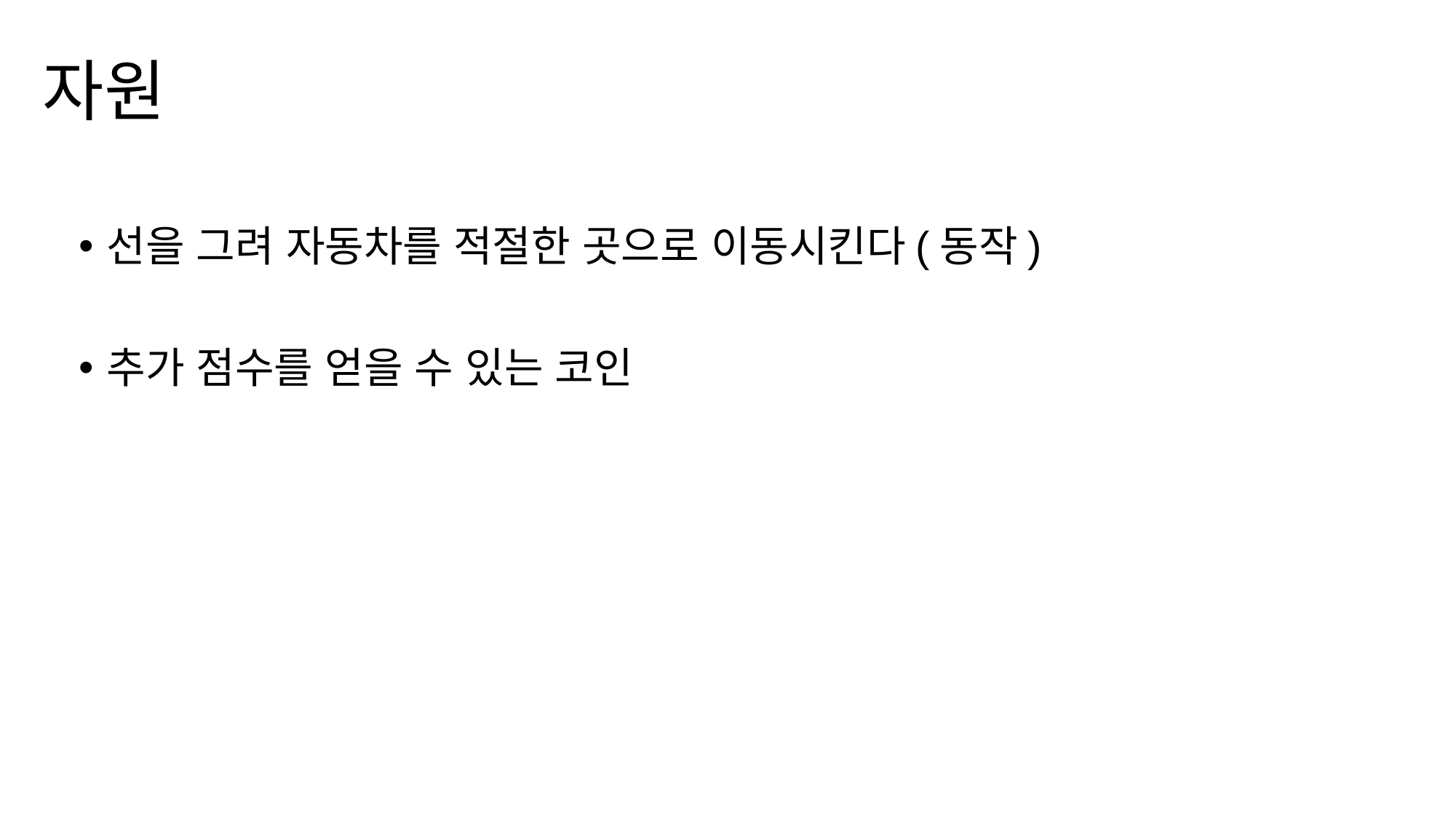

자원
선을 그려 자동차를 적절한 곳으로 이동시킨다(동작)

추가 점수를 얻을 수 있는 코인